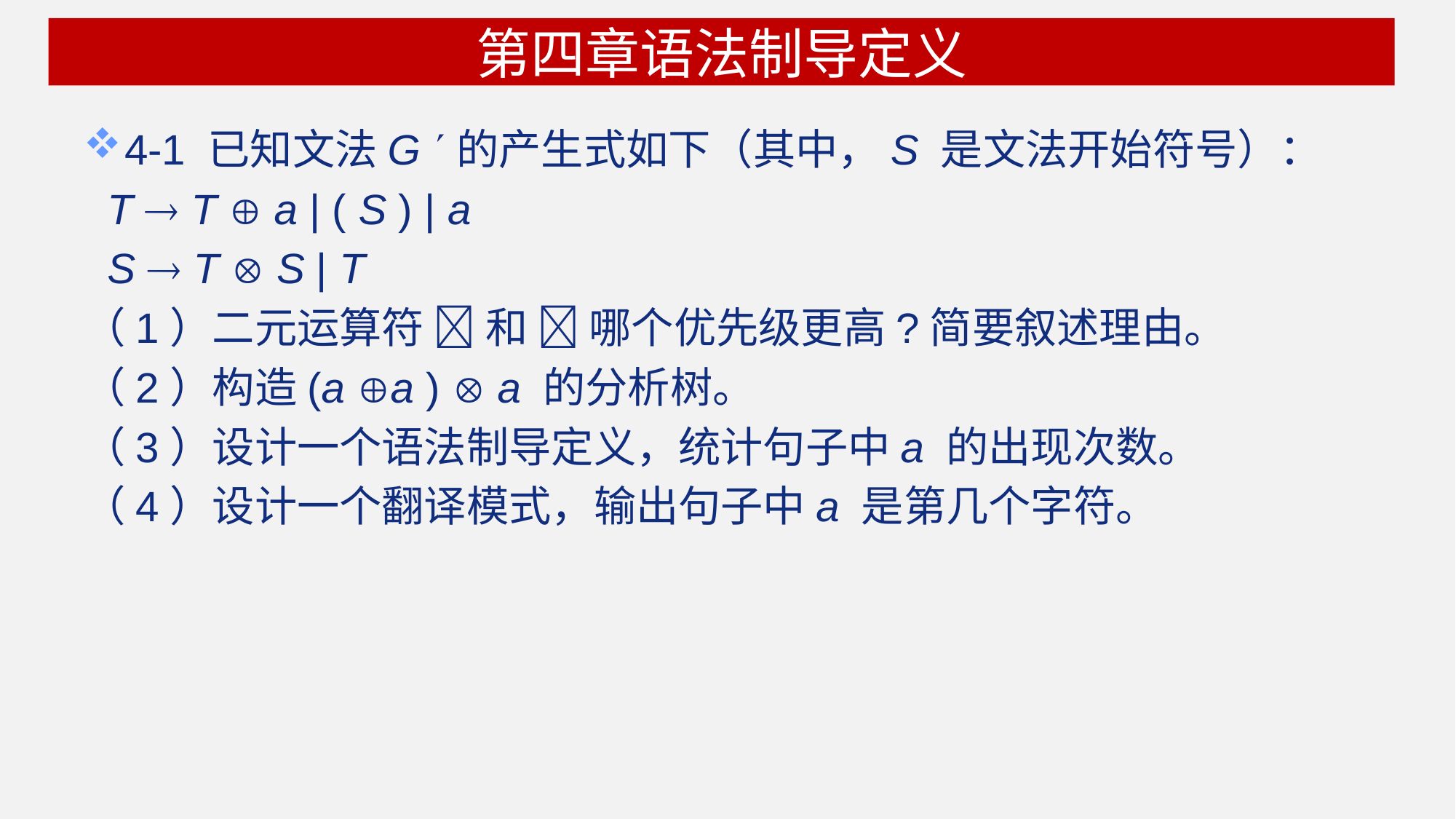

# 第四章语法制导定义
4-1 已知文法G ′的产生式如下（其中，S 是文法开始符号）：
  T → T ⊕ a | ( S ) | a
  S → T ⊗ S | T
（1）二元运算符 ⊕ 和 ⊗ 哪个优先级更高?简要叙述理由。
（2）构造(a ⊕a ) ⊗ a 的分析树。
（3）设计一个语法制导定义，统计句子中a 的出现次数。
（4）设计一个翻译模式，输出句子中a 是第几个字符。